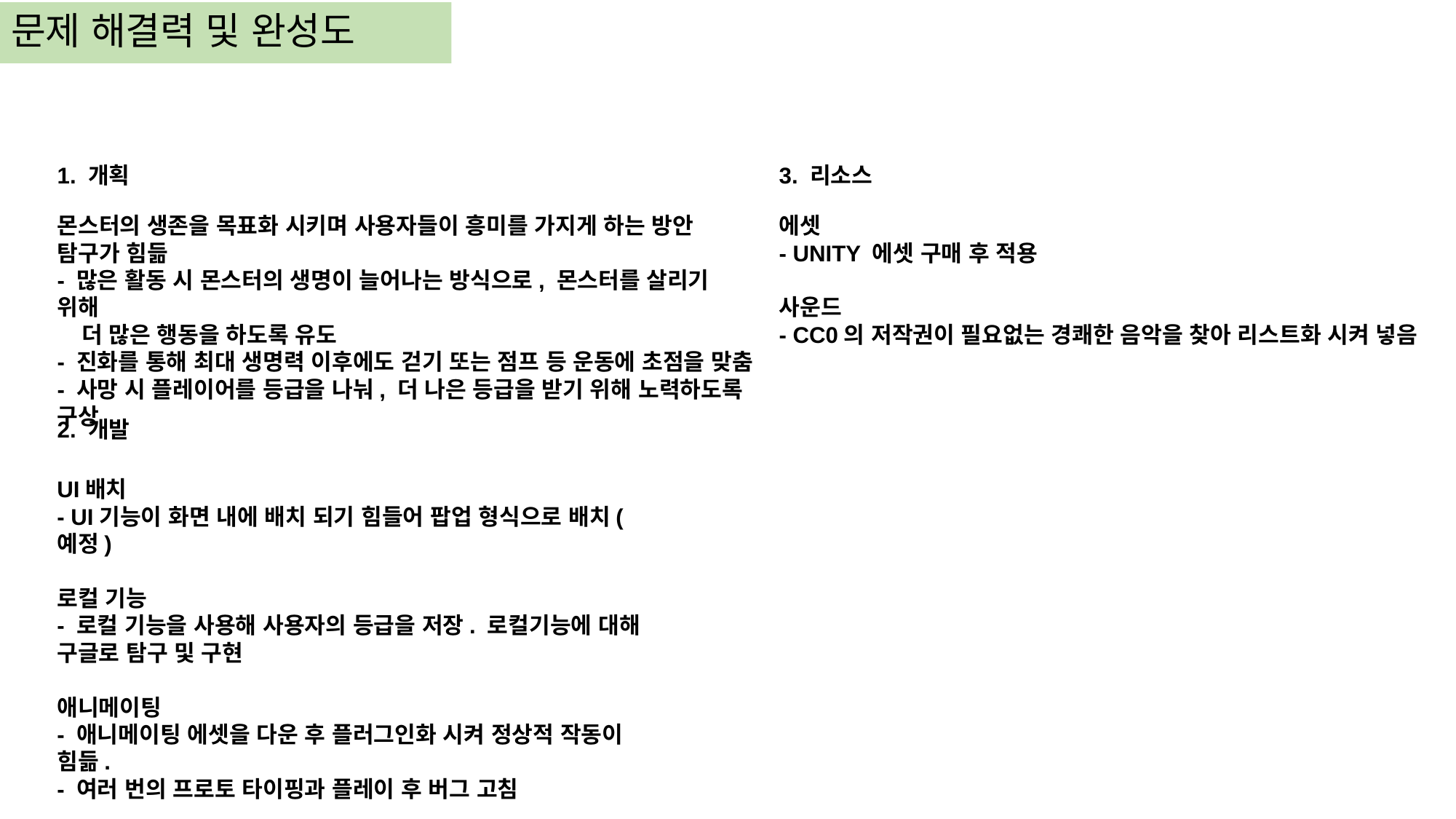

# 문제 해결력 및 완성도
1. 개획
3. 리소스
몬스터의 생존을 목표화 시키며 사용자들이 흥미를 가지게 하는 방안 탐구가 힘듦
- 많은 활동 시 몬스터의 생명이 늘어나는 방식으로, 몬스터를 살리기 위해
   더 많은 행동을 하도록 유도
- 진화를 통해 최대 생명력 이후에도 걷기 또는 점프 등 운동에 초점을 맞춤
- 사망 시 플레이어를 등급을 나눠, 더 나은 등급을 받기 위해 노력하도록 구상
에셋
- UNITY 에셋 구매 후 적용

사운드
- CC0의 저작권이 필요없는 경쾌한 음악을 찾아 리스트화 시켜 넣음
2. 개발
UI배치
- UI기능이 화면 내에 배치 되기 힘들어 팝업 형식으로 배치(예정)

로컬 기능
- 로컬 기능을 사용해 사용자의 등급을 저장. 로컬기능에 대해 구글로 탐구 및 구현

애니메이팅
- 애니메이팅 에셋을 다운 후 플러그인화 시켜 정상적 작동이 힘듦.
- 여러 번의 프로토 타이핑과 플레이 후 버그 고침